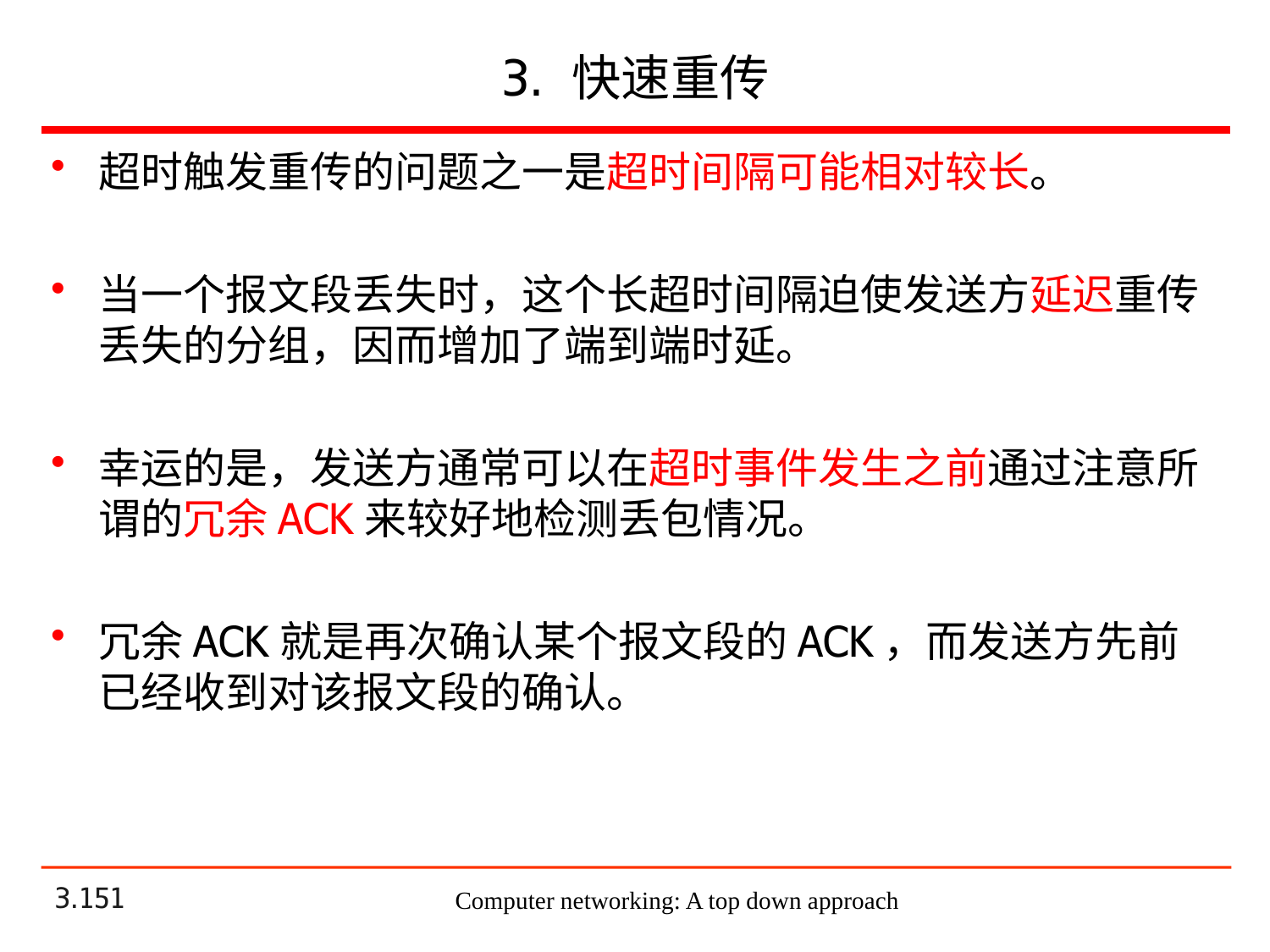

# 3. 快速重传
超时触发重传的问题之一是超时间隔可能相对较长。

当一个报文段丢失时，这个长超时间隔迫使发送方延迟重传丢失的分组，因而增加了端到端时延。

幸运的是，发送方通常可以在超时事件发生之前通过注意所谓的冗余ACK来较好地检测丢包情况。

冗余ACK就是再次确认某个报文段的ACK，而发送方先前已经收到对该报文段的确认。

Computer networking: A top down approach